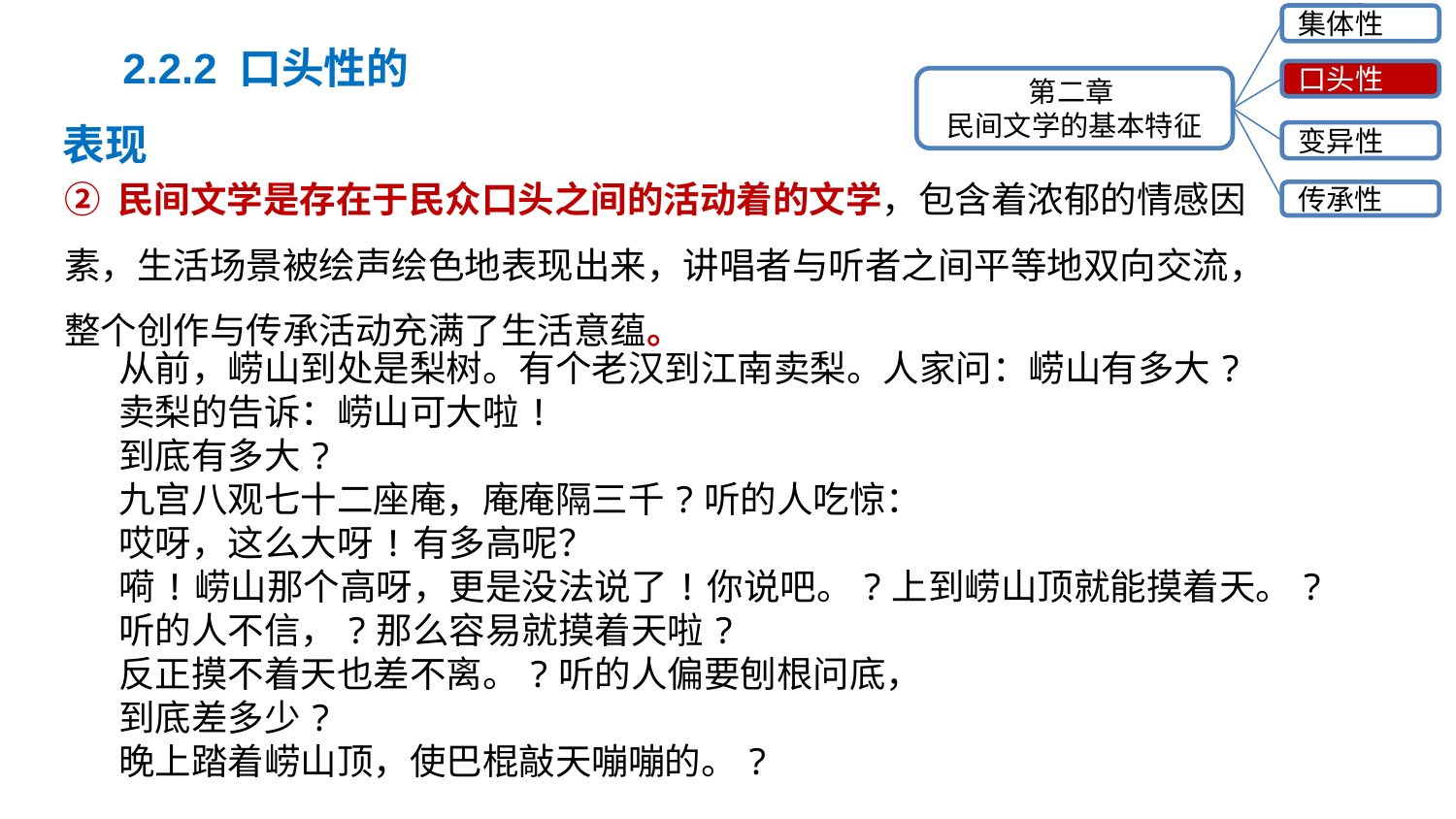

集体性
口头性
第二章
民间文学的基本特征
变异性
传承性
2.2.2 口头性的表现
② 民间文学是存在于民众口头之间的活动着的文学，包含着浓郁的情感因素，生活场景被绘声绘色地表现出来，讲唱者与听者之间平等地双向交流，整个创作与传承活动充满了生活意蕴。

从前，崂山到处是梨树。有个老汉到江南卖梨。人家问：崂山有多大?
卖梨的告诉：崂山可大啦!
到底有多大?
九宫八观七十二座庵，庵庵隔三千?听的人吃惊：
哎呀，这么大呀!有多高呢？
嗬!崂山那个高呀，更是没法说了!你说吧。?上到崂山顶就能摸着天。?
听的人不信，?那么容易就摸着天啦?
反正摸不着天也差不离。?听的人偏要刨根问底，
到底差多少?
晚上踏着崂山顶，使巴棍敲天嘣嘣的。?